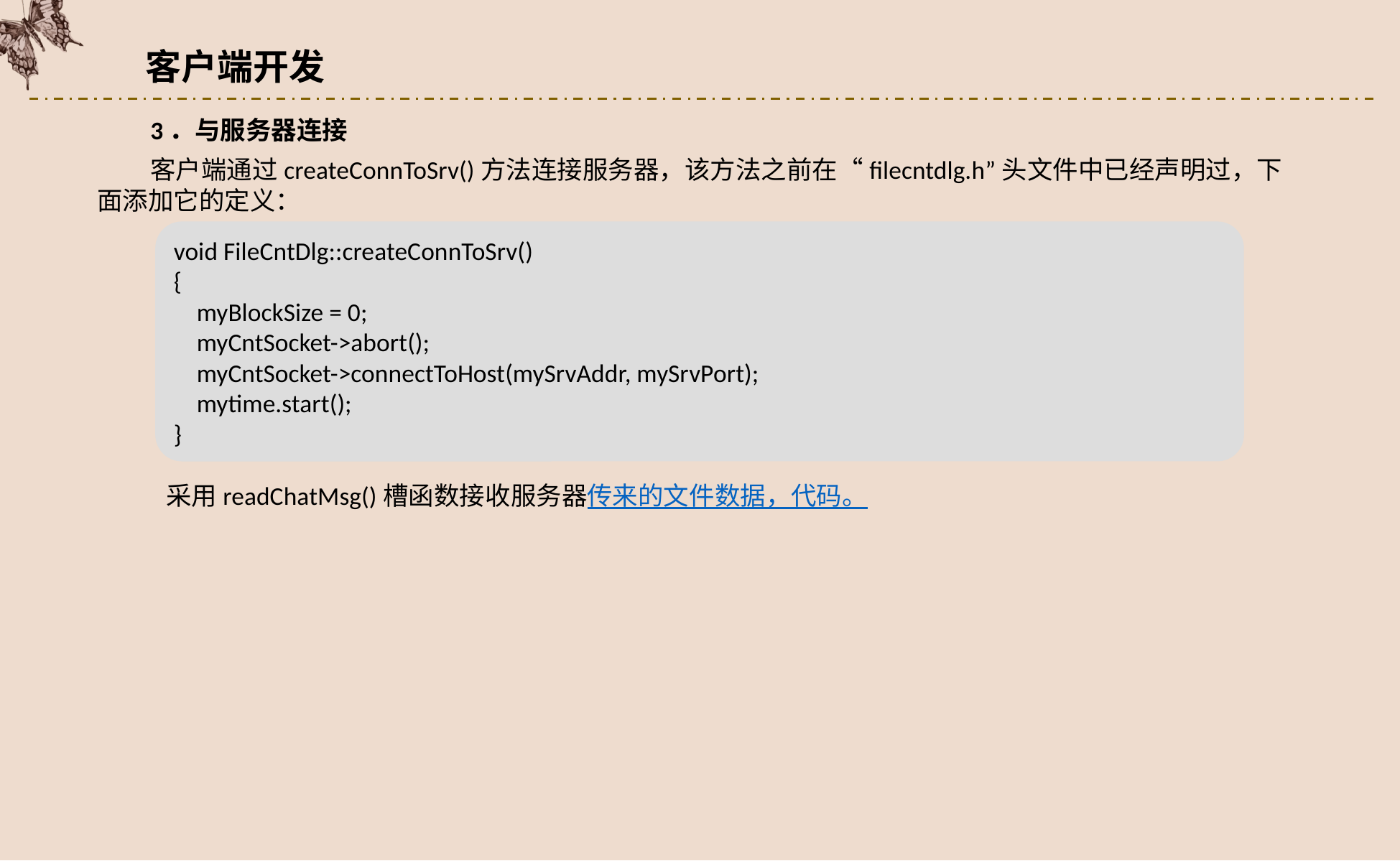

客户端开发
3．与服务器连接
客户端通过createConnToSrv()方法连接服务器，该方法之前在“filecntdlg.h”头文件中已经声明过，下面添加它的定义：
void FileCntDlg::createConnToSrv()
{
    myBlockSize = 0;
    myCntSocket->abort();
    myCntSocket->connectToHost(mySrvAddr, mySrvPort);
    mytime.start();
}
采用readChatMsg()槽函数接收服务器传来的文件数据，代码。